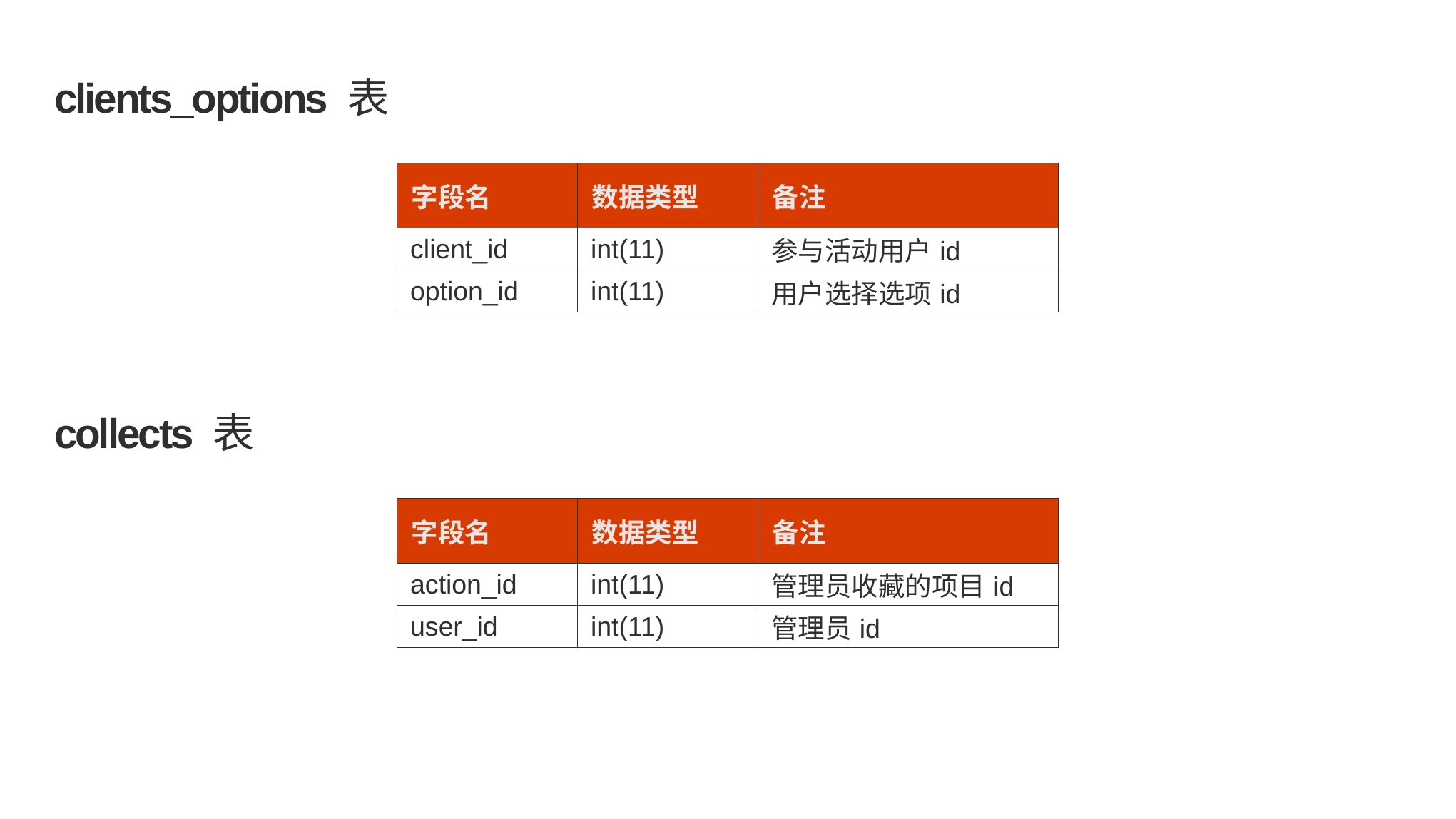

# clients_options 表
| 字段名 | 数据类型 | 备注 |
| --- | --- | --- |
| client\_id | int(11) | 参与活动用户id |
| option\_id | int(11) | 用户选择选项id |
collects 表
| 字段名 | 数据类型 | 备注 |
| --- | --- | --- |
| action\_id | int(11) | 管理员收藏的项目id |
| user\_id | int(11) | 管理员id |